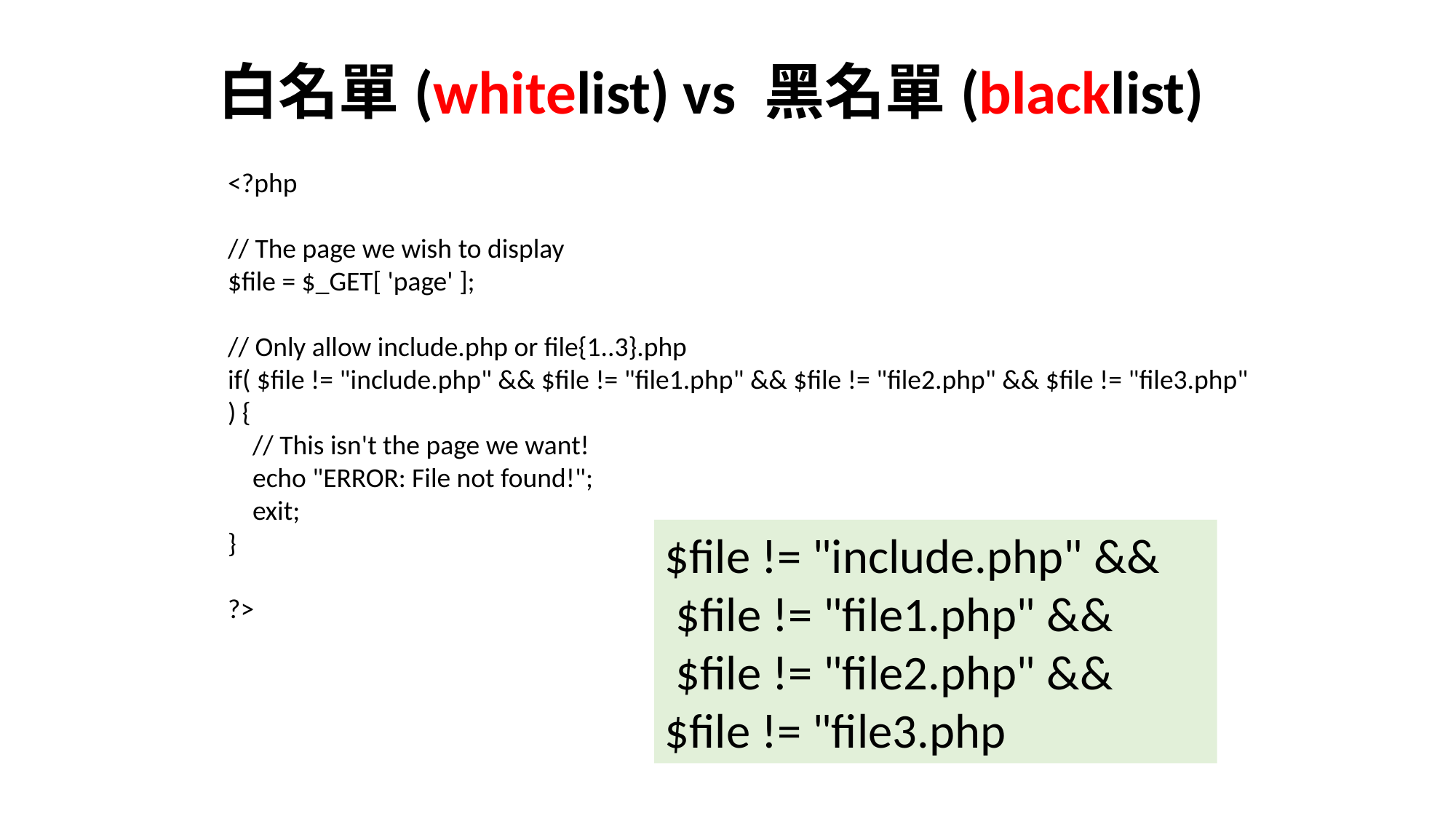

白名單(whitelist) vs 黑名單(blacklist)
<?php

// The page we wish to display
$file = $_GET[ 'page' ];

// Only allow include.php or file{1..3}.php
if( $file != "include.php" && $file != "file1.php" && $file != "file2.php" && $file != "file3.php" ) {
    // This isn't the page we want!
    echo "ERROR: File not found!";
    exit;
}

?>
$file != "include.php" &&
 $file != "file1.php" &&
 $file != "file2.php" &&
$file != "file3.php